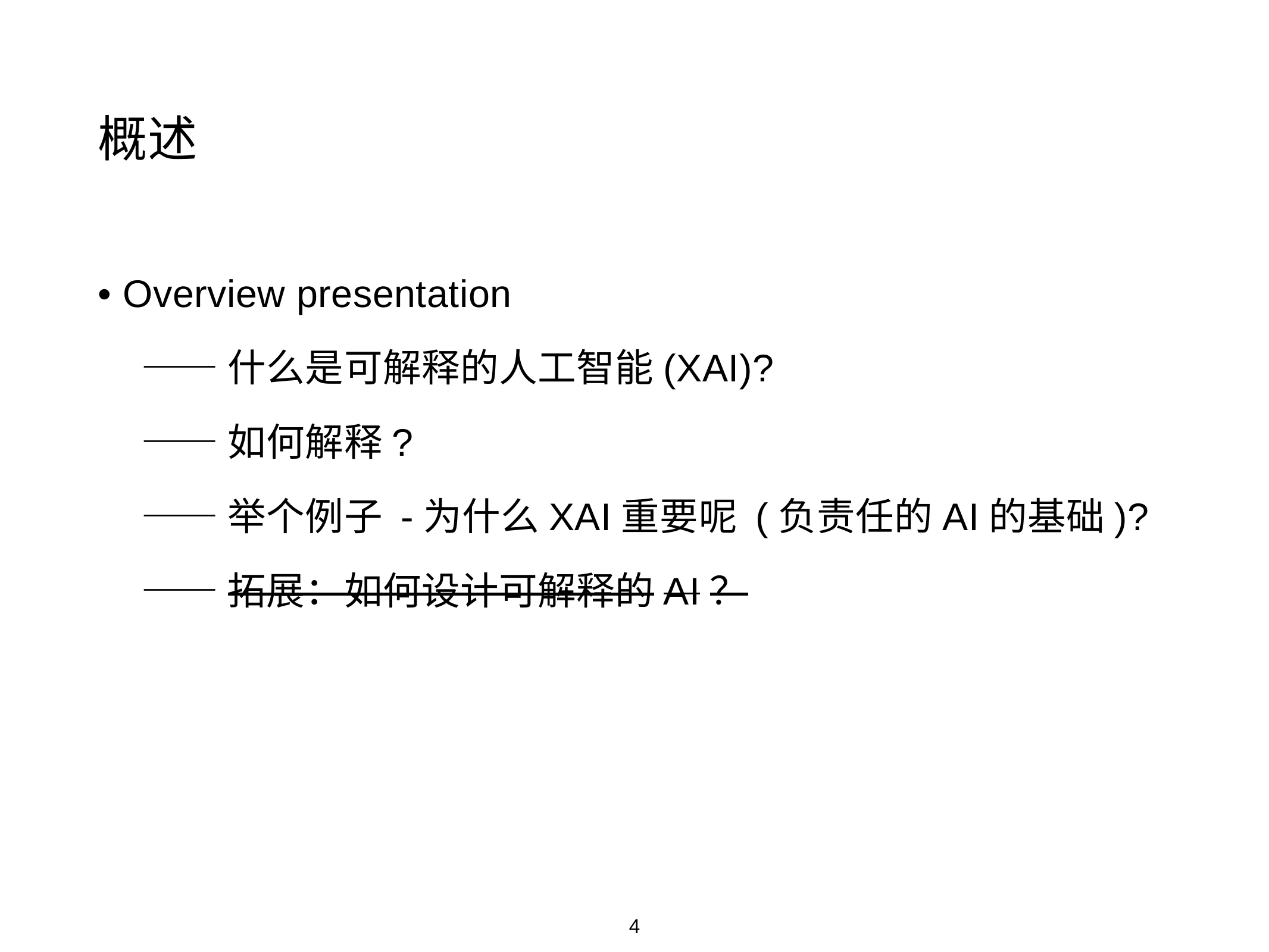

概述
• Overview presentation
——什么是可解释的人工智能(XAI)?
——如何解释?
——举个例子 -为什么XAI重要呢 (负责任的AI的基础)?
——拓展：如何设计可解释的AI？
4